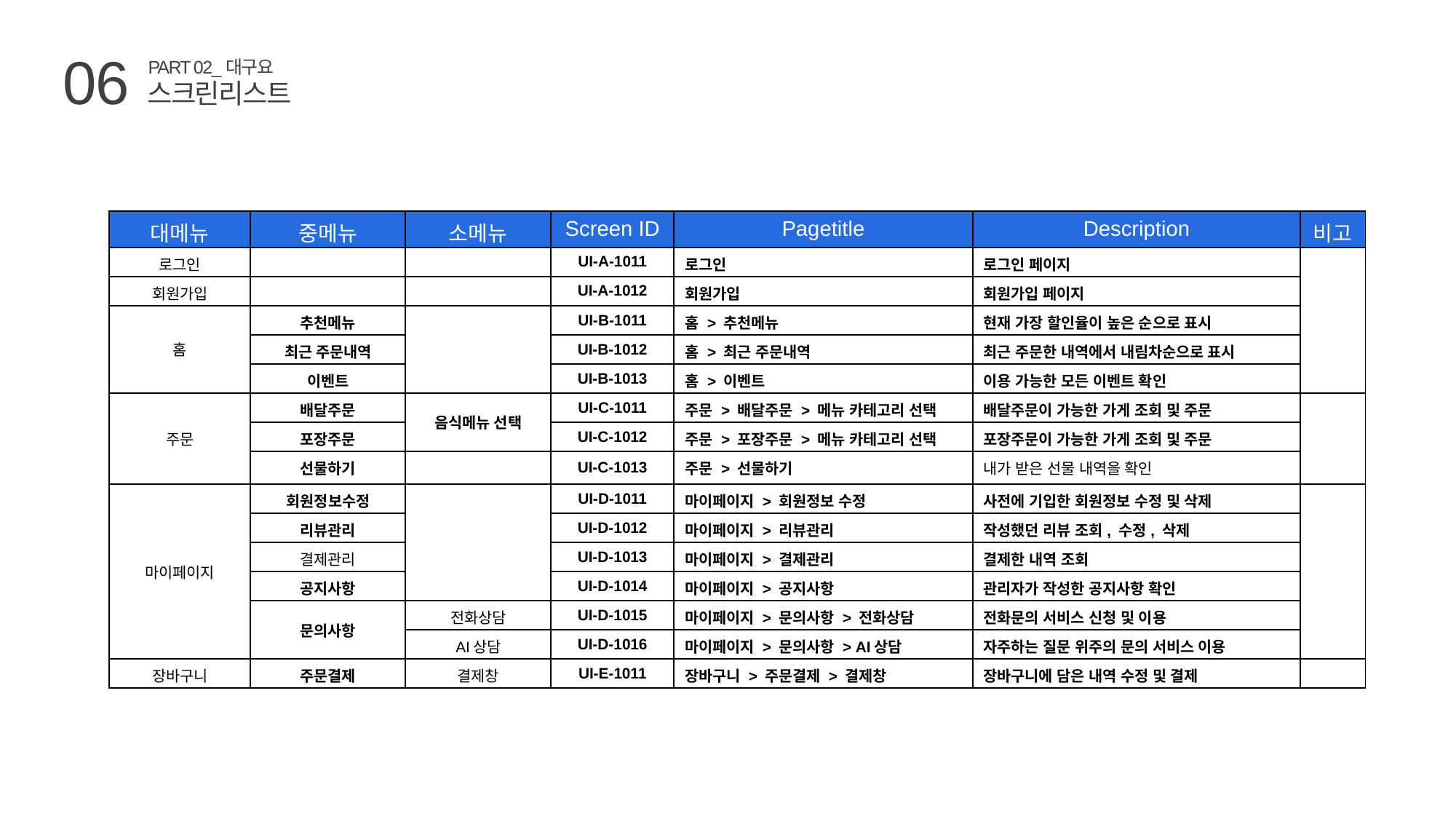

06
스크린리스트
PART 02_대구요
| 대메뉴 | 중메뉴 | 소메뉴 | Screen ID | Pagetitle | Description | 비고 |
| --- | --- | --- | --- | --- | --- | --- |
| 로그인 |  |  | UI-A-1011 | 로그인 | 로그인 페이지 |  |
| 회원가입 |  |  | UI-A-1012 | 회원가입 | 회원가입 페이지 |  |
| 홈 | 추천메뉴 |  | UI-B-1011 | 홈 > 추천메뉴 | 현재 가장 할인율이 높은 순으로 표시 |  |
|  | 최근 주문내역 |  | UI-B-1012 | 홈 > 최근 주문내역 | 최근 주문한 내역에서 내림차순으로 표시 |  |
|  | 이벤트 |  | UI-B-1013 | 홈 > 이벤트 | 이용 가능한 모든 이벤트 확인 |  |
| 주문 | 배달주문 | 음식메뉴 선택 | UI-C-1011 | 주문 > 배달주문 > 메뉴 카테고리 선택 | 배달주문이 가능한 가게 조회 및 주문 |  |
|  | 포장주문 |  | UI-C-1012 | 주문 > 포장주문 > 메뉴 카테고리 선택 | 포장주문이 가능한 가게 조회 및 주문 |  |
|  | 선물하기 |  | UI-C-1013 | 주문 > 선물하기 | 내가 받은 선물 내역을 확인 |  |
| 마이페이지 | 회원정보수정 |  | UI-D-1011 | 마이페이지 > 회원정보 수정 | 사전에 기입한 회원정보 수정 및 삭제 |  |
|  | 리뷰관리 |  | UI-D-1012 | 마이페이지 > 리뷰관리 | 작성했던 리뷰 조회, 수정, 삭제 |  |
|  | 결제관리 |  | UI-D-1013 | 마이페이지 > 결제관리 | 결제한 내역 조회 |  |
|  | 공지사항 |  | UI-D-1014 | 마이페이지 > 공지사항 | 관리자가 작성한 공지사항 확인 |  |
|  | 문의사항 | 전화상담 | UI-D-1015 | 마이페이지 > 문의사항 > 전화상담 | 전화문의 서비스 신청 및 이용 |  |
|  |  | AI상담 | UI-D-1016 | 마이페이지 > 문의사항 > AI상담 | 자주하는 질문 위주의 문의 서비스 이용 |  |
| 장바구니 | 주문결제 | 결제창 | UI-E-1011 | 장바구니 > 주문결제 > 결제창 | 장바구니에 담은 내역 수정 및 결제 |  |